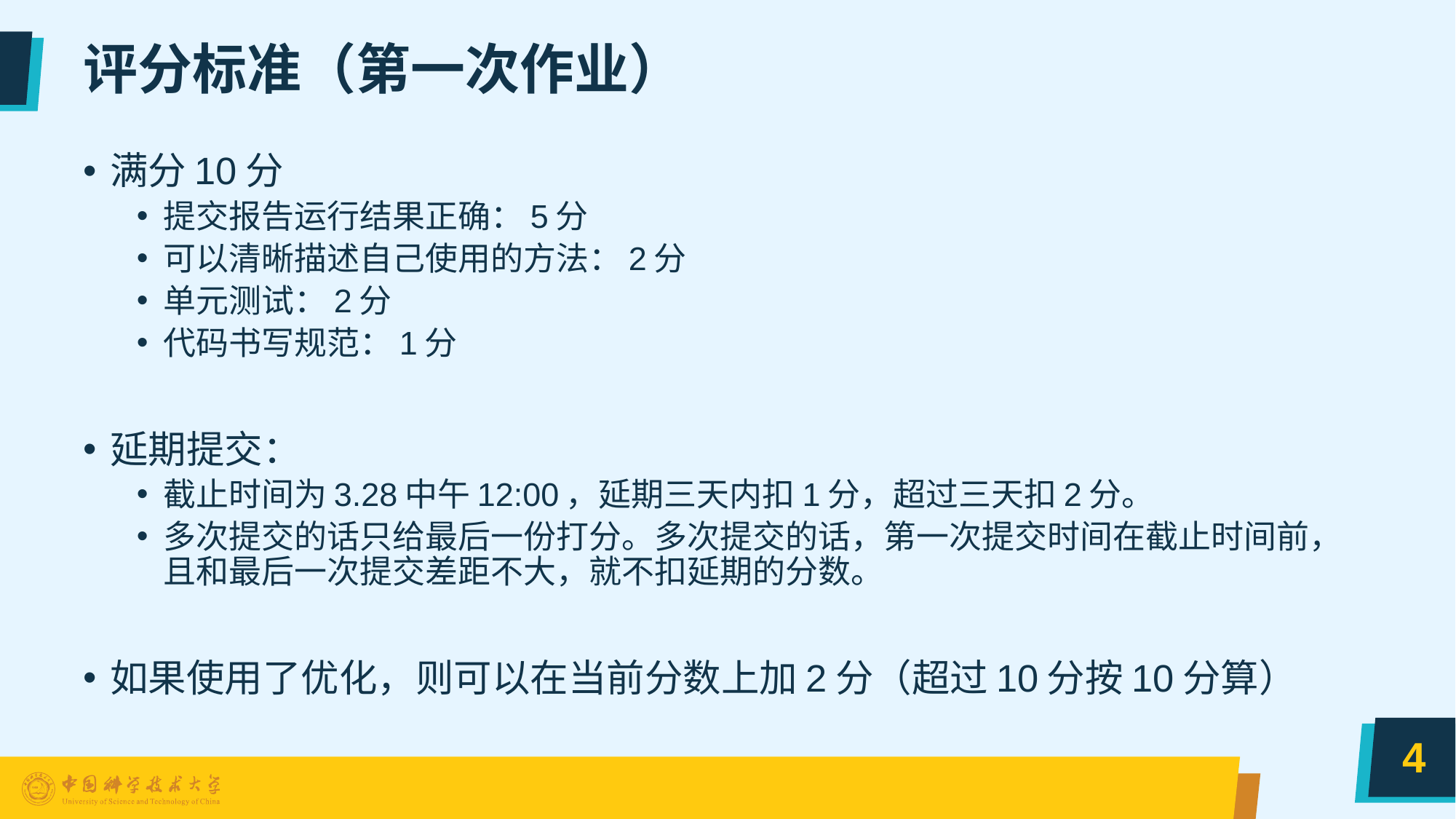

# 评分标准（第一次作业）
满分10分
提交报告运行结果正确：5分
可以清晰描述自己使用的方法：2分
单元测试：2分
代码书写规范：1分

延期提交：
截止时间为3.28中午12:00，延期三天内扣1分，超过三天扣2分。
多次提交的话只给最后一份打分。多次提交的话，第一次提交时间在截止时间前，且和最后一次提交差距不大，就不扣延期的分数。

如果使用了优化，则可以在当前分数上加2分（超过10分按10分算）
4